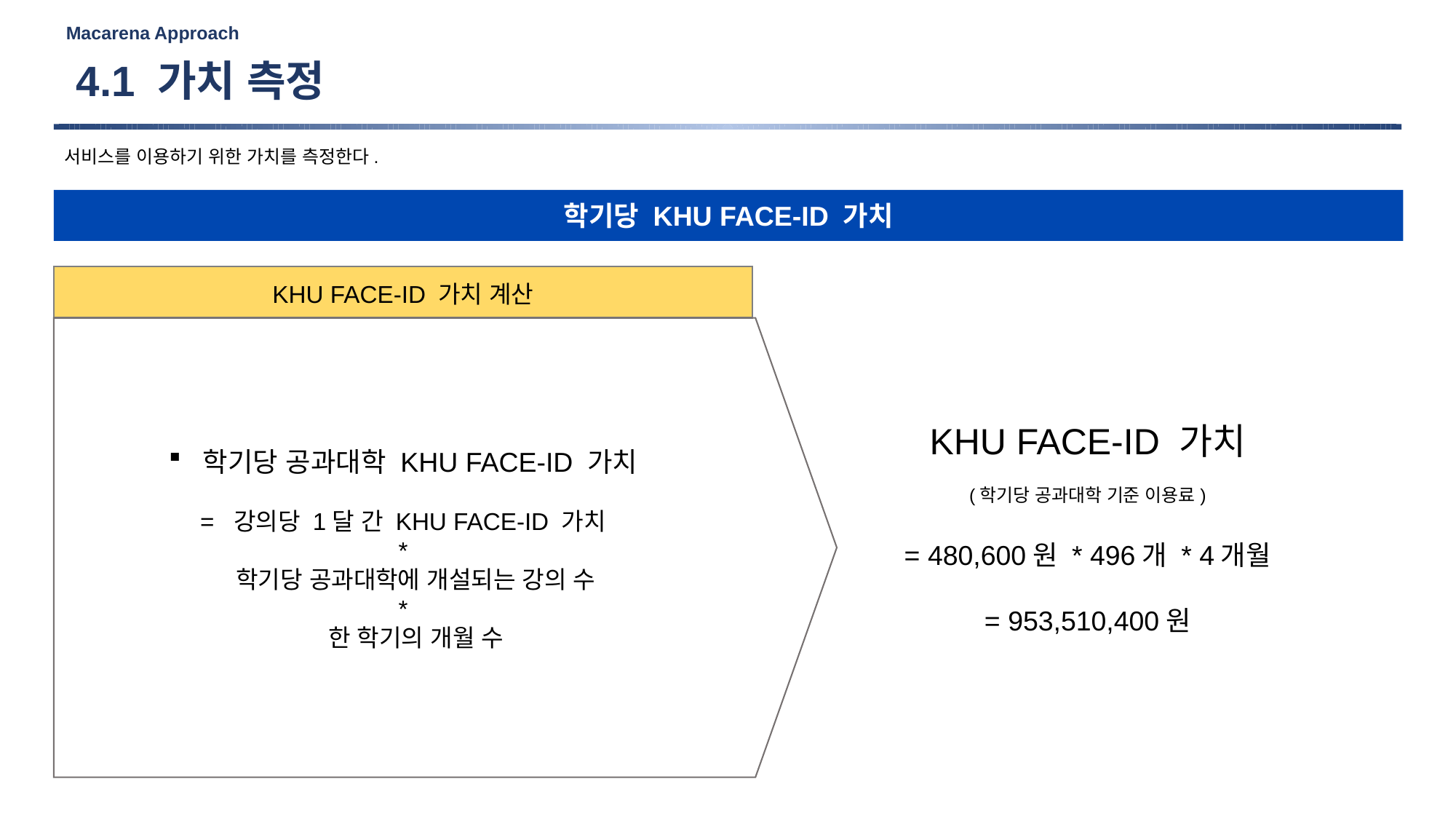

Macarena Approach
4.1 가치 측정

서비스를 이용하기 위한 가치를 측정한다.
학기당 KHU FACE-ID 가치
KHU FACE-ID 가치 계산

KHU FACE-ID 가치
(학기당 공과대학 기준 이용료)
= 480,600원 * 496개 * 4개월
= 953,510,400원
학기당 공과대학 KHU FACE-ID 가치

=  강의당 1달 간 KHU FACE-ID 가치
*
   학기당 공과대학에 개설되는 강의 수
*
   한 학기의 개월 수